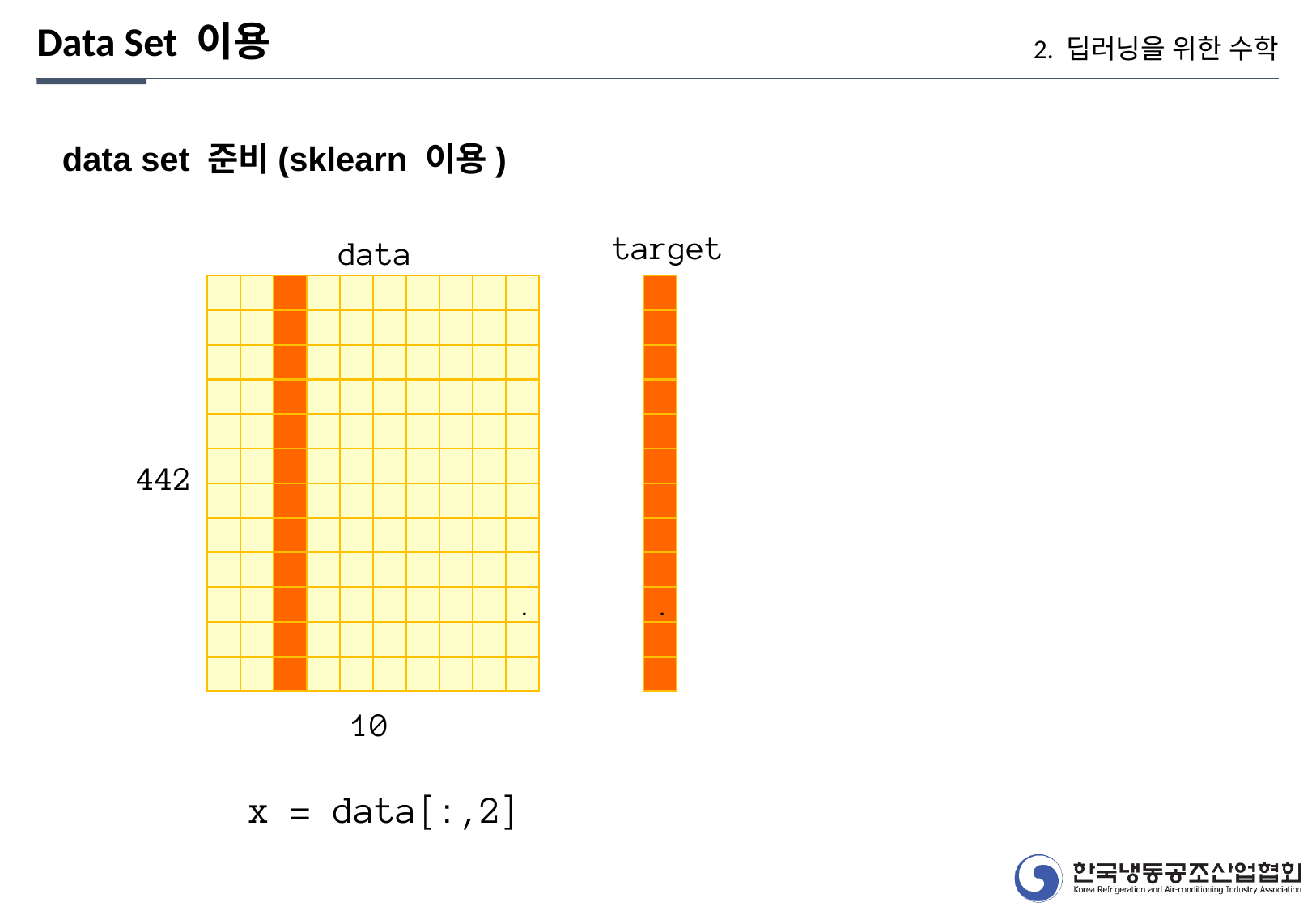

Data Set 이용
2. 딥러닝을 위한 수학
data set 준비(sklearn 이용)
target
data

442

.
.

10
x = data[:,2]